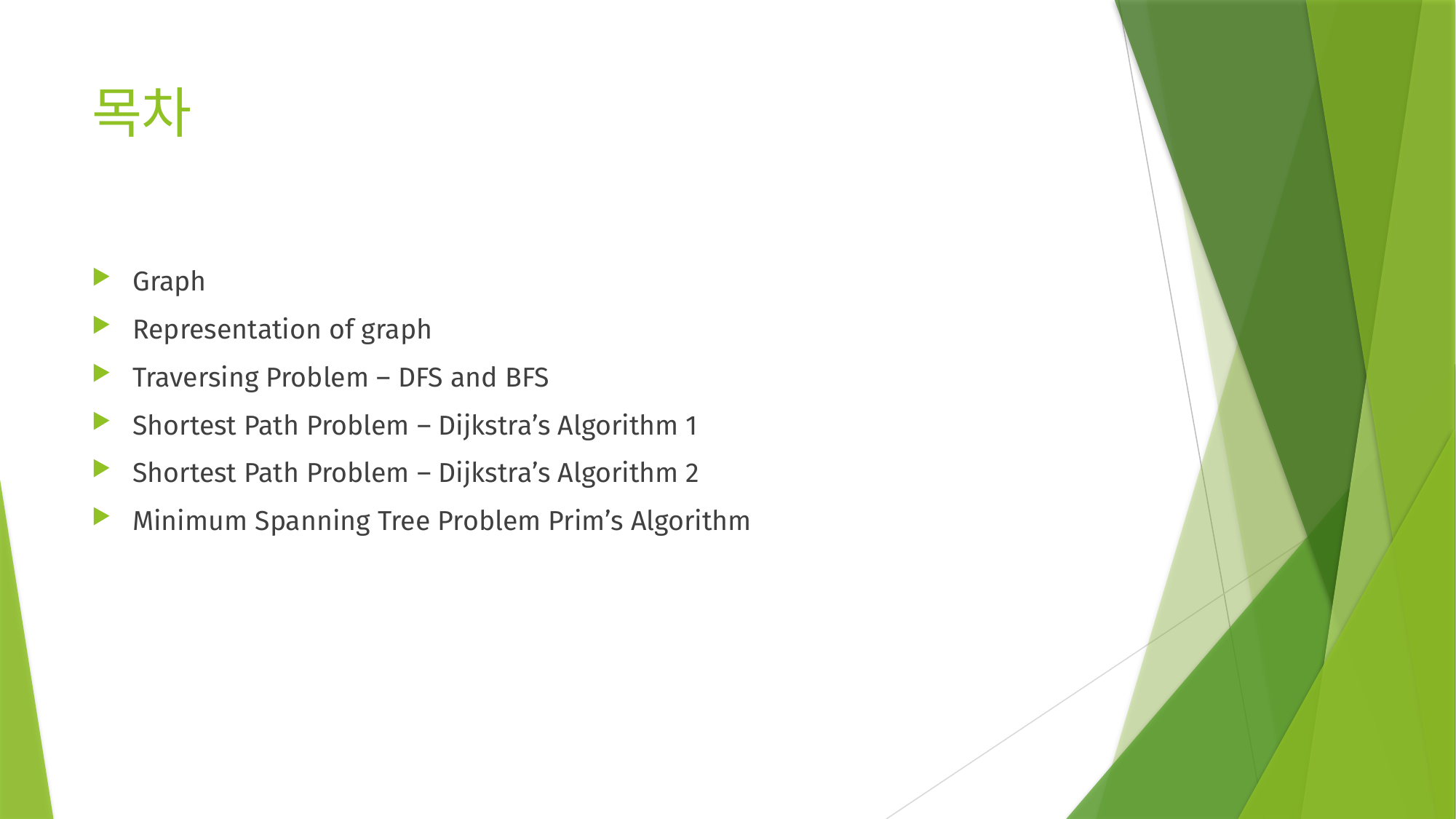

# 목차
Graph
Representation of graph
Traversing Problem – DFS and BFS
Shortest Path Problem – Dijkstra’s Algorithm 1
Shortest Path Problem – Dijkstra’s Algorithm 2
Minimum Spanning Tree Problem Prim’s Algorithm